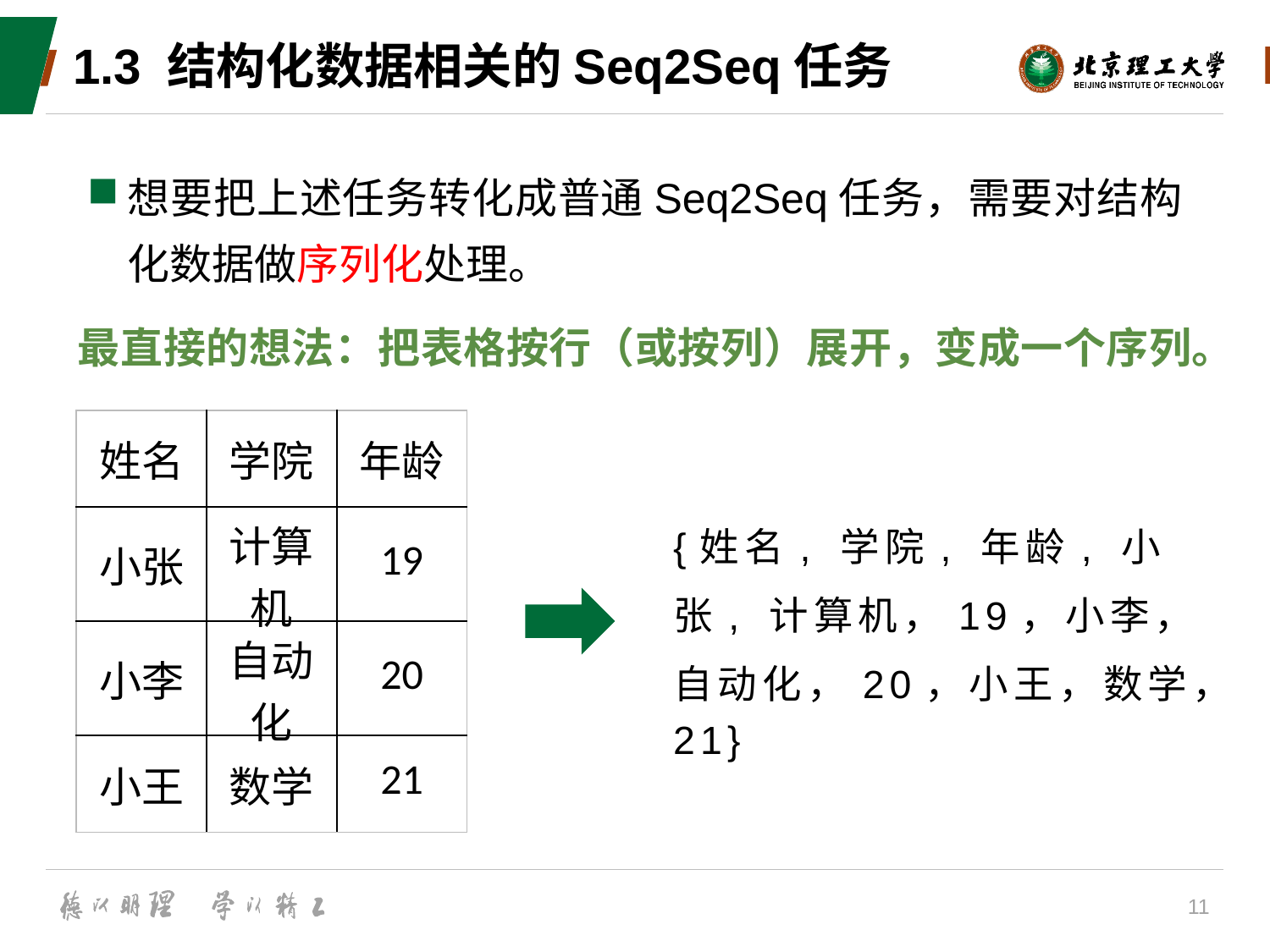

# 1.3 结构化数据相关的Seq2Seq任务
想要把上述任务转化成普通Seq2Seq任务，需要对结构化数据做序列化处理。
最直接的想法：把表格按行（或按列）展开，变成一个序列。
| 姓名 | 学院 | 年龄 |
| --- | --- | --- |
| 小张 | 计算机 | 19 |
| 小李 | 自动化 | 20 |
| 小王 | 数学 | 21 |
{姓名, 学院, 年龄, 小张, 计算机，19，小李，自动化，20，小王，数学，21}